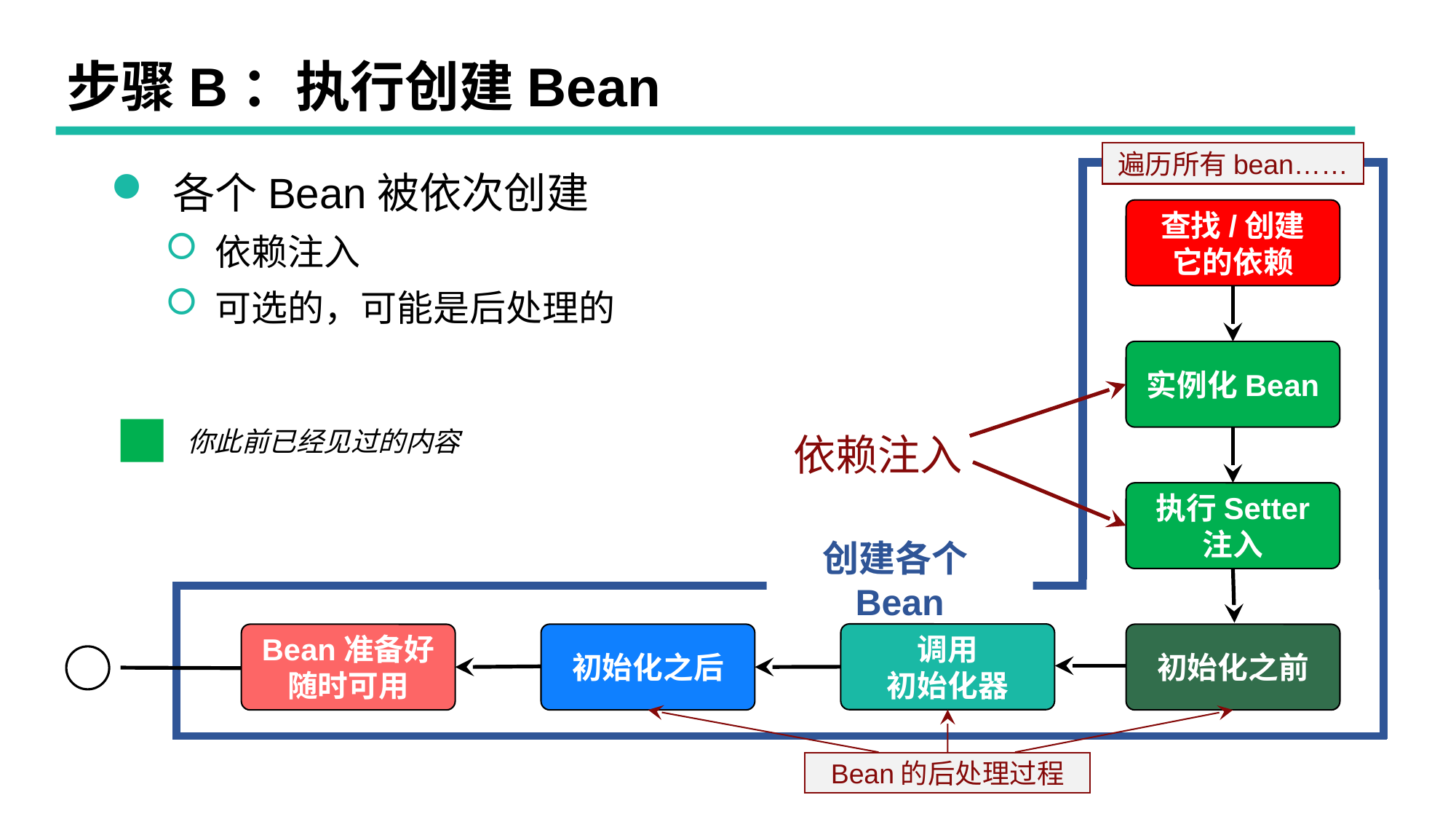

# 步骤B：执行创建Bean
遍历所有bean……
 各个Bean被依次创建
 依赖注入
 可选的，可能是后处理的

查找/创建
它的依赖
实例化Bean

你此前已经见过的内容
依赖注入
执行Setter
注入
创建各个Bean

调用
初始化器
初始化之后
Bean准备好
随时可用
初始化之前

Bean的后处理过程